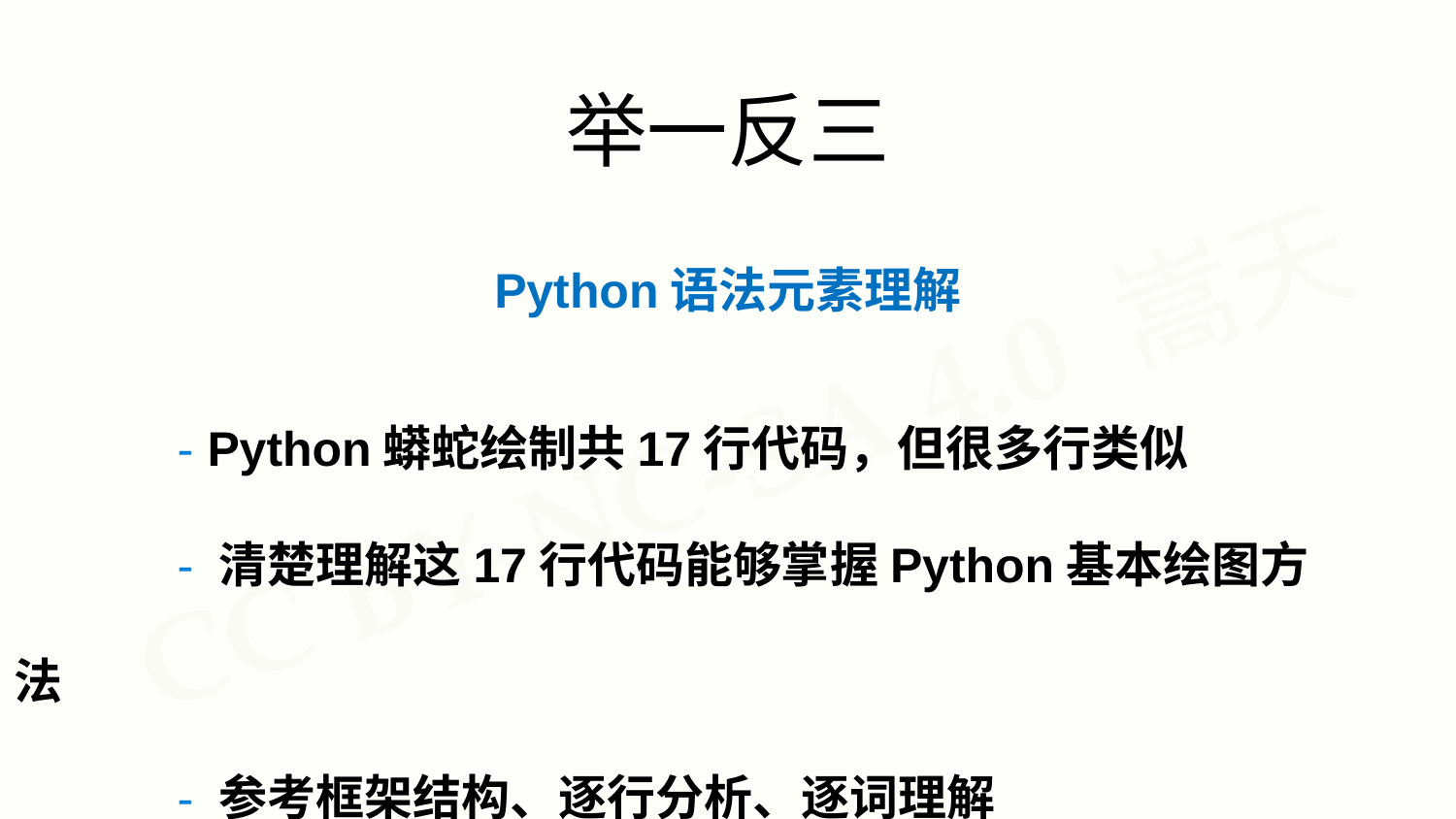

举一反三
Python语法元素理解
            - Python蟒蛇绘制共17行代码，但很多行类似
            - 清楚理解这17行代码能够掌握Python基本绘图方法
            - 参考框架结构、逐行分析、逐词理解